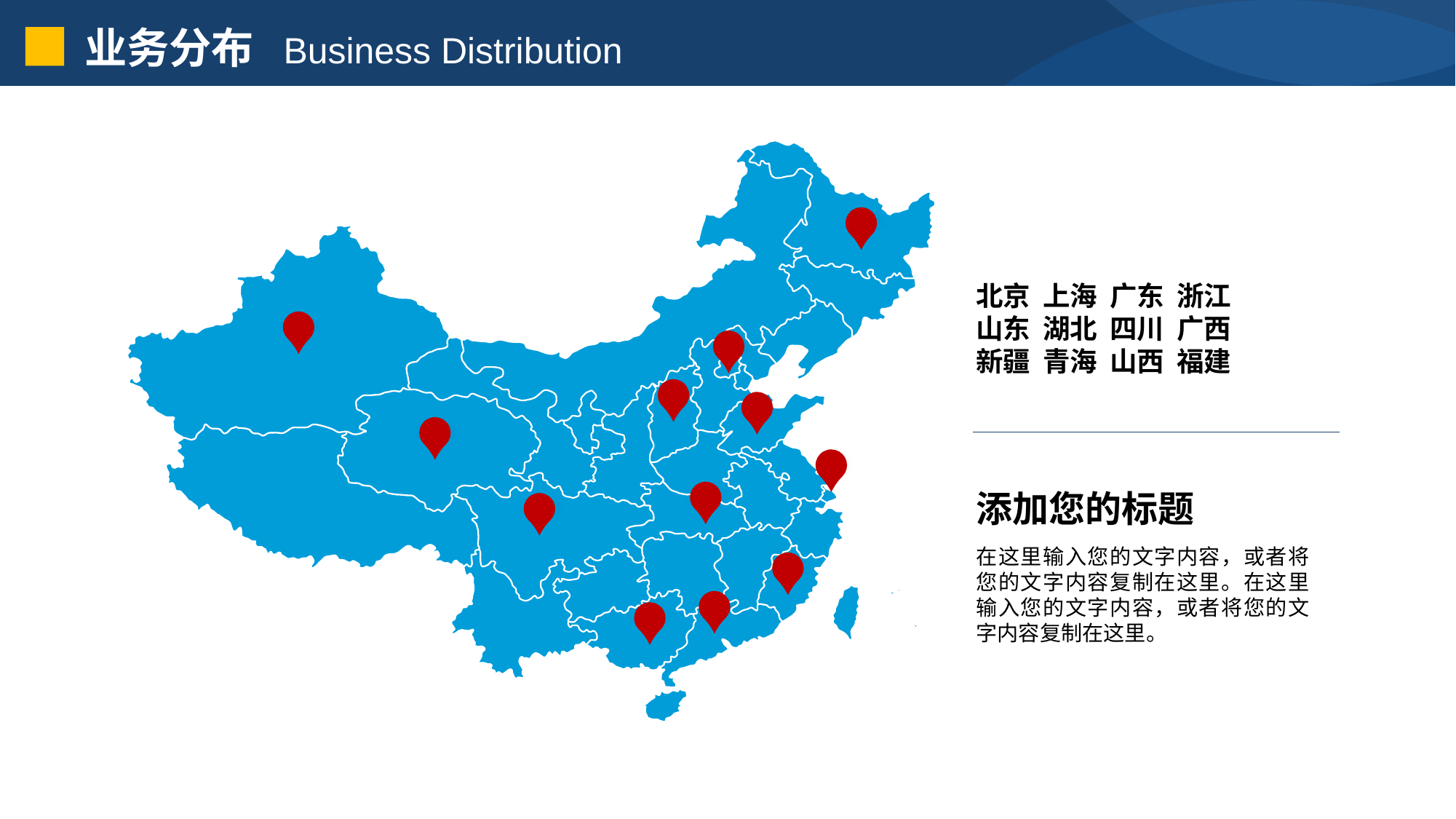

业务分布  Business Distribution

北京  上海  广东  浙江
山东  湖北  四川  广西
新疆  青海  山西  福建

添加您的标题

在这里输入您的文字内容，或者将您的文字内容复制在这里。在这里输入您的文字内容，或者将您的文字内容复制在这里。